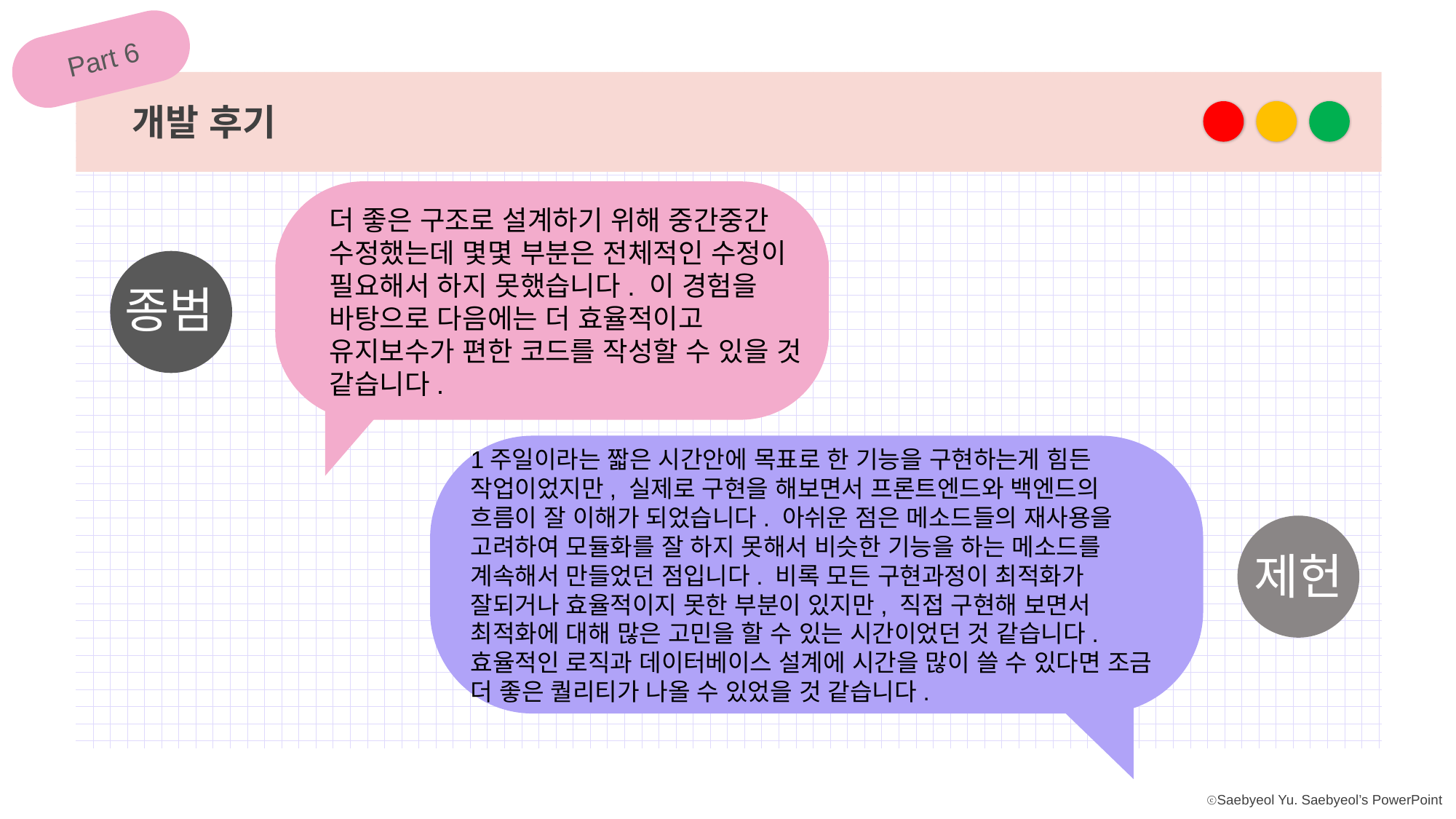

Part 6

개발 후기

더 좋은 구조로 설계하기 위해 중간중간 수정했는데 몇몇 부분은 전체적인 수정이 필요해서 하지 못했습니다. 이 경험을 바탕으로 다음에는 더 효율적이고 유지보수가 편한 코드를 작성할 수 있을 것 같습니다.

종범

1주일이라는 짧은 시간안에 목표로 한 기능을 구현하는게 힘든 작업이었지만, 실제로 구현을 해보면서 프론트엔드와 백엔드의 흐름이 잘 이해가 되었습니다. 아쉬운 점은 메소드들의 재사용을 고려하여 모듈화를 잘 하지 못해서 비슷한 기능을 하는 메소드를 계속해서 만들었던 점입니다. 비록 모든 구현과정이 최적화가 잘되거나 효율적이지 못한 부분이 있지만, 직접 구현해 보면서 최적화에 대해 많은 고민을 할 수 있는 시간이었던 것 같습니다. 효율적인 로직과 데이터베이스 설계에 시간을 많이 쓸 수 있다면 조금 더 좋은 퀄리티가 나올 수 있었을 것 같습니다.

제헌